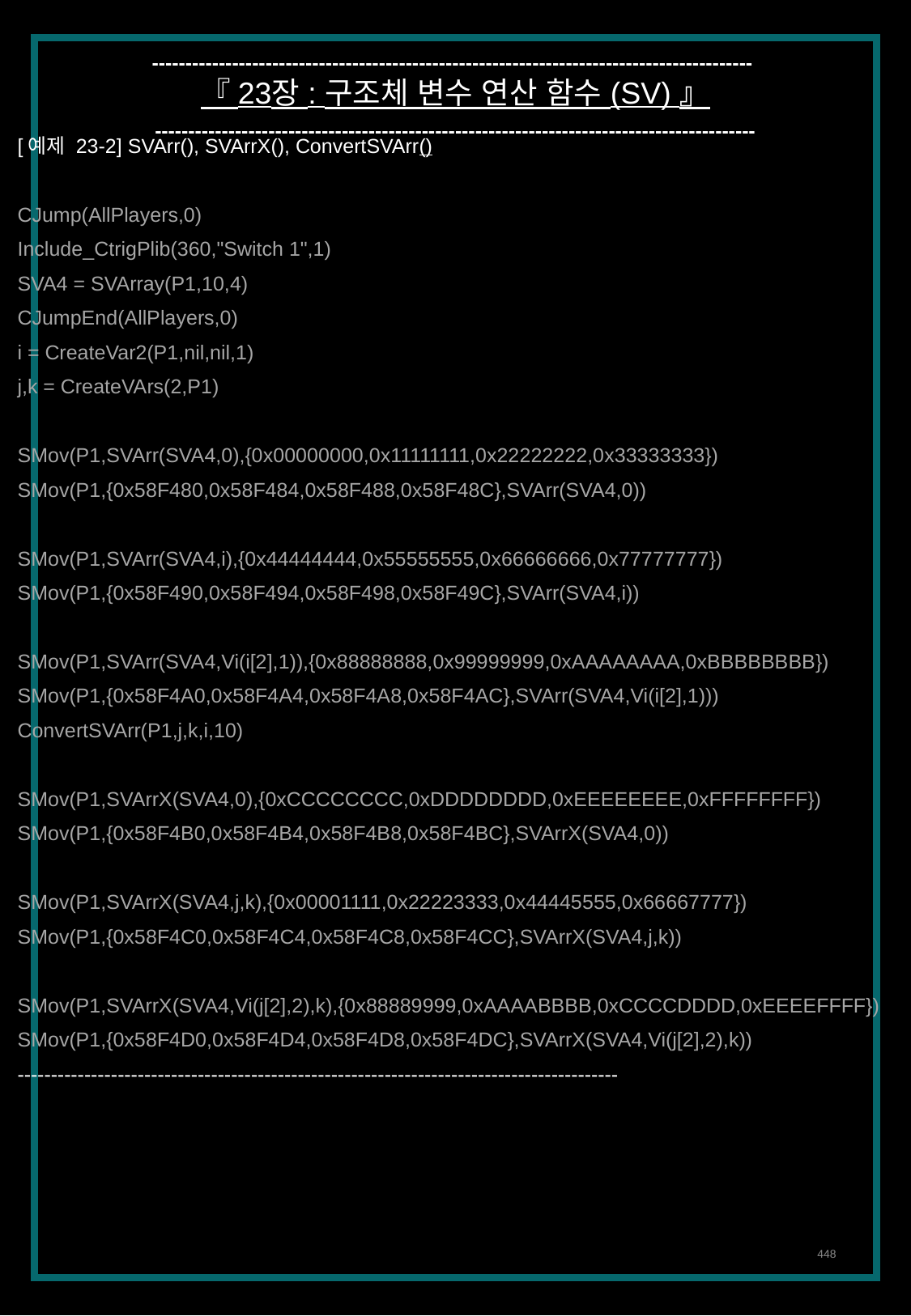

------------------------------------------------------------------------------------------
『 23장 : 구조체 변수 연산 함수 (SV) 』
------------------------------------------------------------------------------------------
[예제 23-2] SVArr(), SVArrX(), ConvertSVArr()

CJump(AllPlayers,0)
Include_CtrigPlib(360,"Switch 1",1)
SVA4 = SVArray(P1,10,4)
CJumpEnd(AllPlayers,0)
i = CreateVar2(P1,nil,nil,1)
j,k = CreateVArs(2,P1)

SMov(P1,SVArr(SVA4,0),{0x00000000,0x11111111,0x22222222,0x33333333})
SMov(P1,{0x58F480,0x58F484,0x58F488,0x58F48C},SVArr(SVA4,0))

SMov(P1,SVArr(SVA4,i),{0x44444444,0x55555555,0x66666666,0x77777777})
SMov(P1,{0x58F490,0x58F494,0x58F498,0x58F49C},SVArr(SVA4,i))

SMov(P1,SVArr(SVA4,Vi(i[2],1)),{0x88888888,0x99999999,0xAAAAAAAA,0xBBBBBBBB})
SMov(P1,{0x58F4A0,0x58F4A4,0x58F4A8,0x58F4AC},SVArr(SVA4,Vi(i[2],1)))
ConvertSVArr(P1,j,k,i,10)

SMov(P1,SVArrX(SVA4,0),{0xCCCCCCCC,0xDDDDDDDD,0xEEEEEEEE,0xFFFFFFFF})
SMov(P1,{0x58F4B0,0x58F4B4,0x58F4B8,0x58F4BC},SVArrX(SVA4,0))

SMov(P1,SVArrX(SVA4,j,k),{0x00001111,0x22223333,0x44445555,0x66667777})
SMov(P1,{0x58F4C0,0x58F4C4,0x58F4C8,0x58F4CC},SVArrX(SVA4,j,k))

SMov(P1,SVArrX(SVA4,Vi(j[2],2),k),{0x88889999,0xAAAABBBB,0xCCCCDDDD,0xEEEEFFFF})
SMov(P1,{0x58F4D0,0x58F4D4,0x58F4D8,0x58F4DC},SVArrX(SVA4,Vi(j[2],2),k))
------------------------------------------------------------------------------------------
448